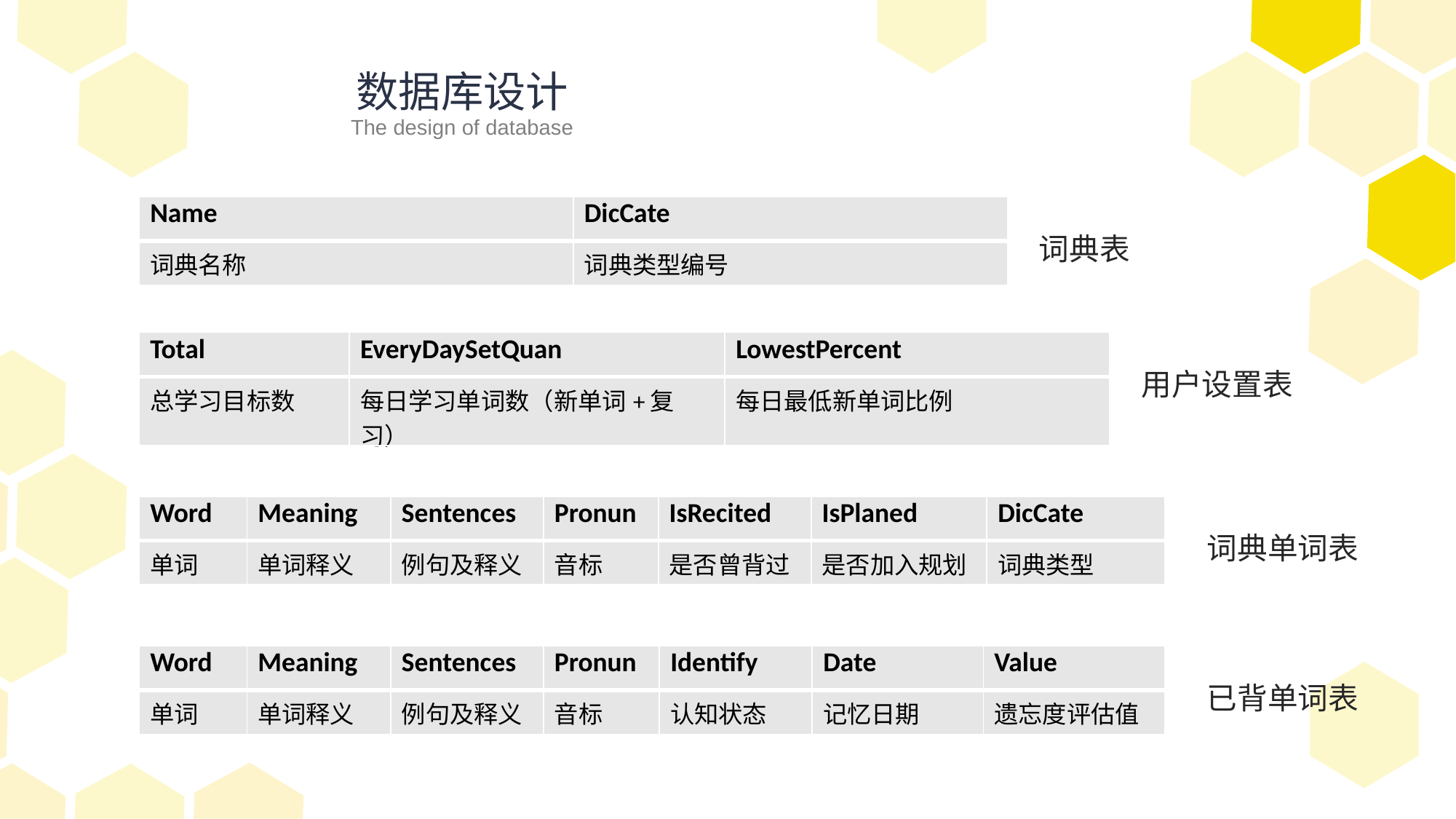

数据库设计
The design of database
| Name | DicCate |
| --- | --- |
| 词典名称 | 词典类型编号 |
词典表
| Total | EveryDaySetQuan | LowestPercent |
| --- | --- | --- |
| 总学习目标数 | 每日学习单词数（新单词+复习） | 每日最低新单词比例 |
用户设置表
| Word | Meaning | Sentences | Pronun | IsRecited | IsPlaned | DicCate |
| --- | --- | --- | --- | --- | --- | --- |
| 单词 | 单词释义 | 例句及释义 | 音标 | 是否曾背过 | 是否加入规划 | 词典类型 |
词典单词表
| Word | Meaning | Sentences | Pronun | Identify | Date | Value |
| --- | --- | --- | --- | --- | --- | --- |
| 单词 | 单词释义 | 例句及释义 | 音标 | 认知状态 | 记忆日期 | 遗忘度评估值 |
已背单词表